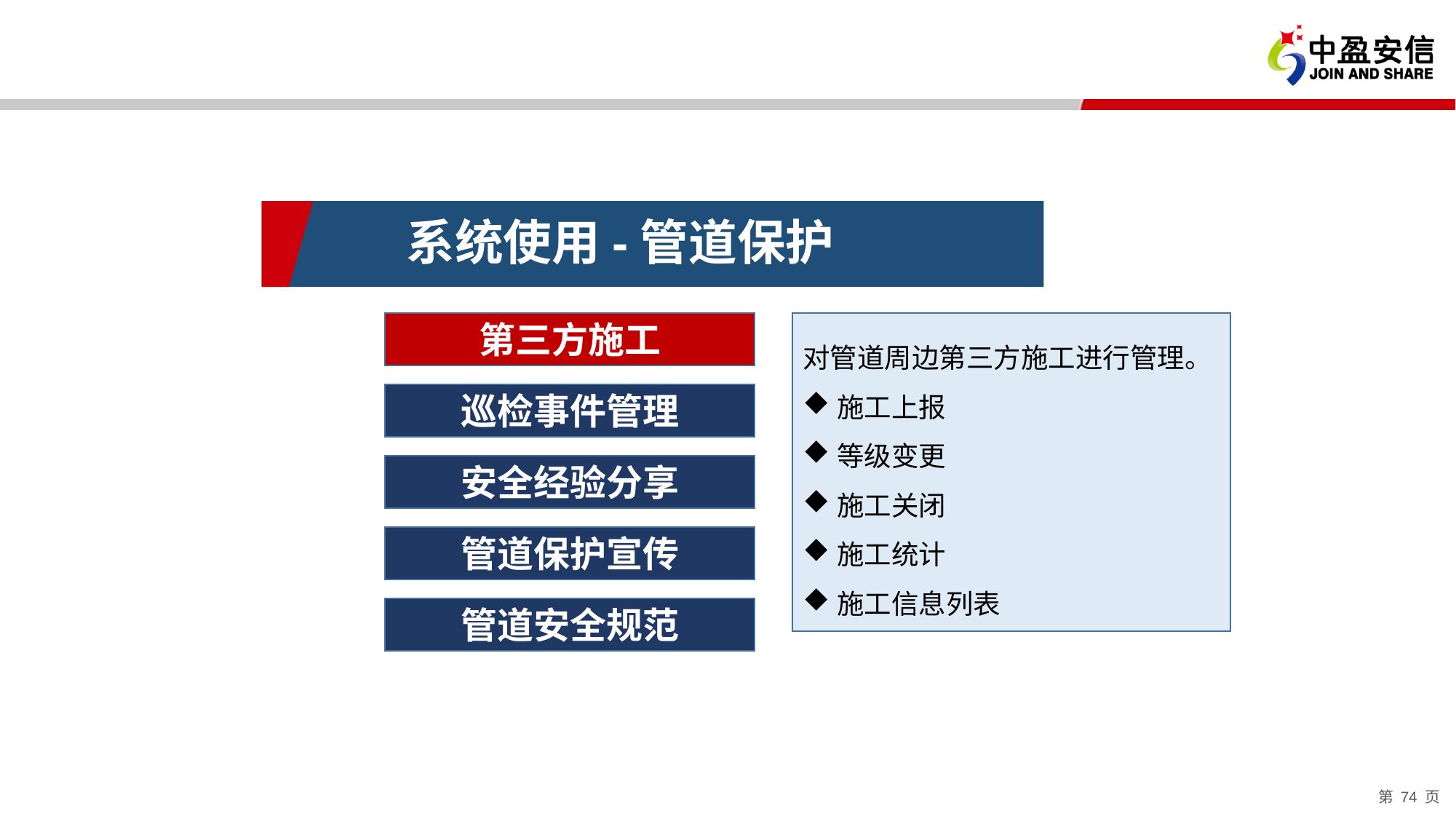

系统使用-管道保护
第三方施工
对管道周边第三方施工进行管理。
施工上报
等级变更
施工关闭
施工统计
施工信息列表
巡检事件管理
安全经验分享
管道保护宣传
管道安全规范